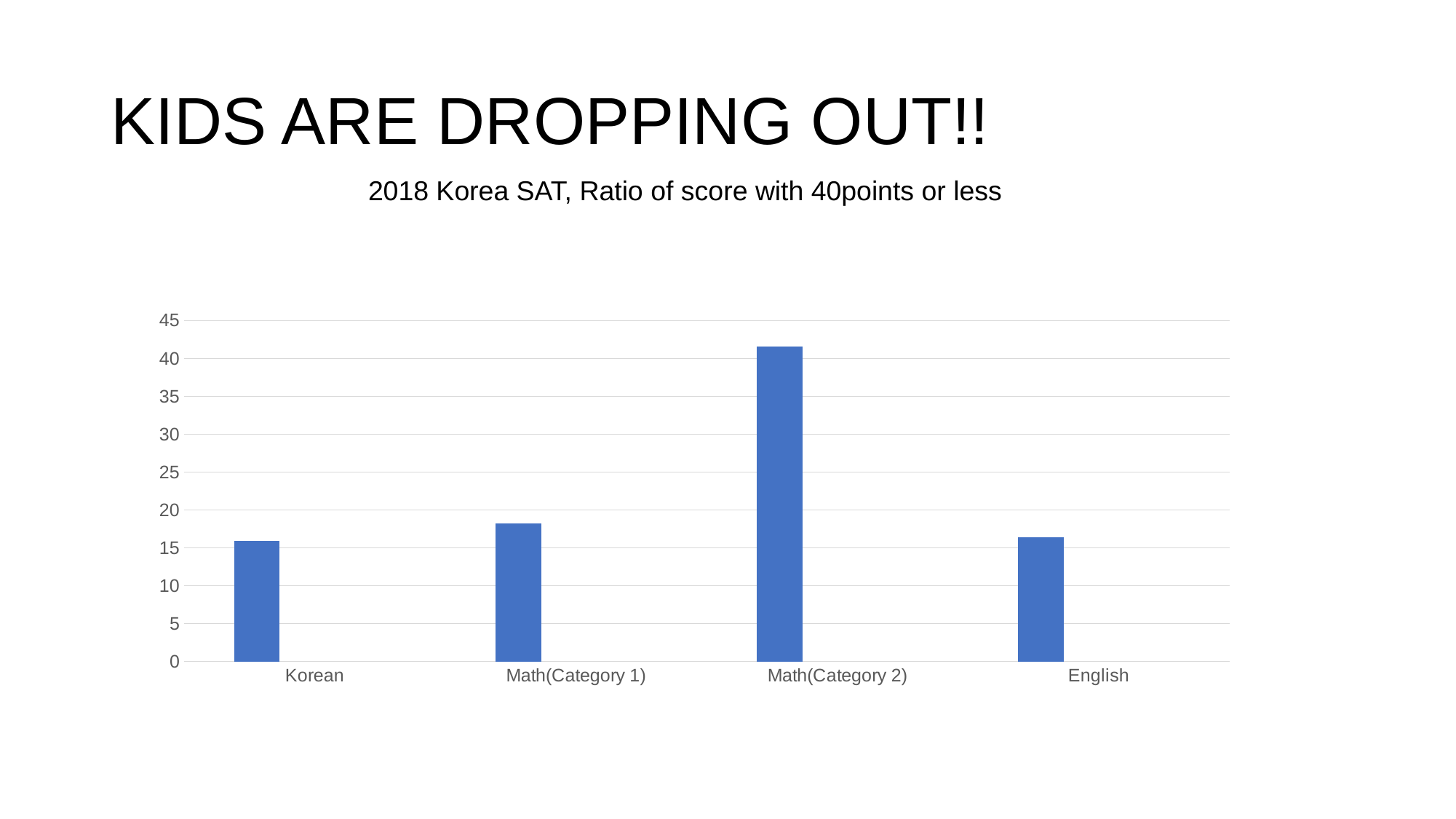

# KIDS ARE DROPPING OUT!!
2018 Korea SAT, Ratio of score with 40points or less

### Chart

| Category | 계열 1 | 열1 | 열2 |
|---|---|---|---|
| Korean | 15.9 | None | None |
| Math(Category 1) | 18.2 | None | None |
| Math(Category 2) | 41.6 | None | None |
| English | 16.4 | None | None |